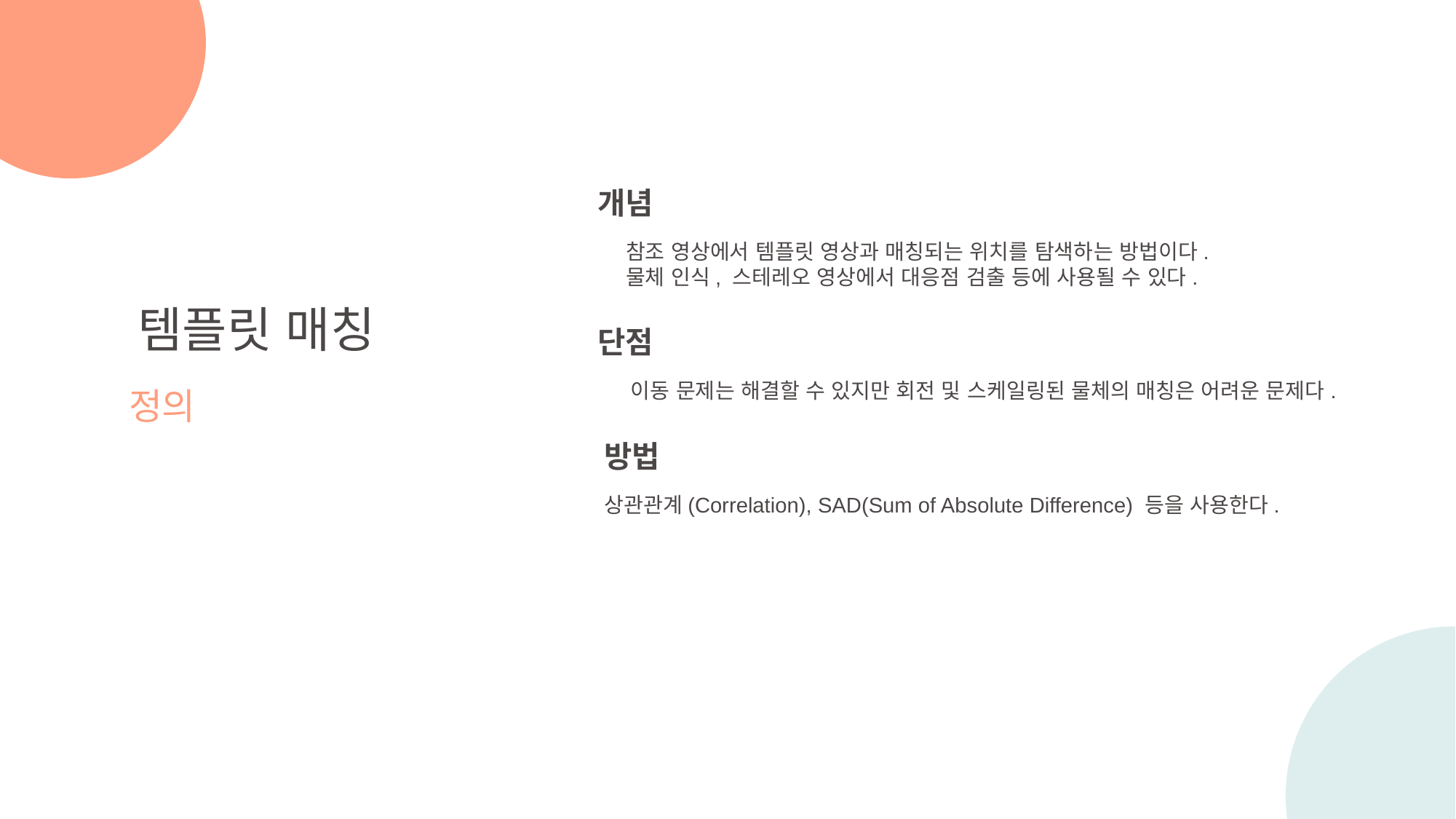

개념
참조 영상에서 템플릿 영상과 매칭되는 위치를 탐색하는 방법이다.
물체 인식, 스테레오 영상에서 대응점 검출 등에 사용될 수 있다.
템플릿 매칭
정의
단점
이동 문제는 해결할 수 있지만 회전 및 스케일링된 물체의 매칭은 어려운 문제다.
방법
상관관계(Correlation), SAD(Sum of Absolute Difference) 등을 사용한다.